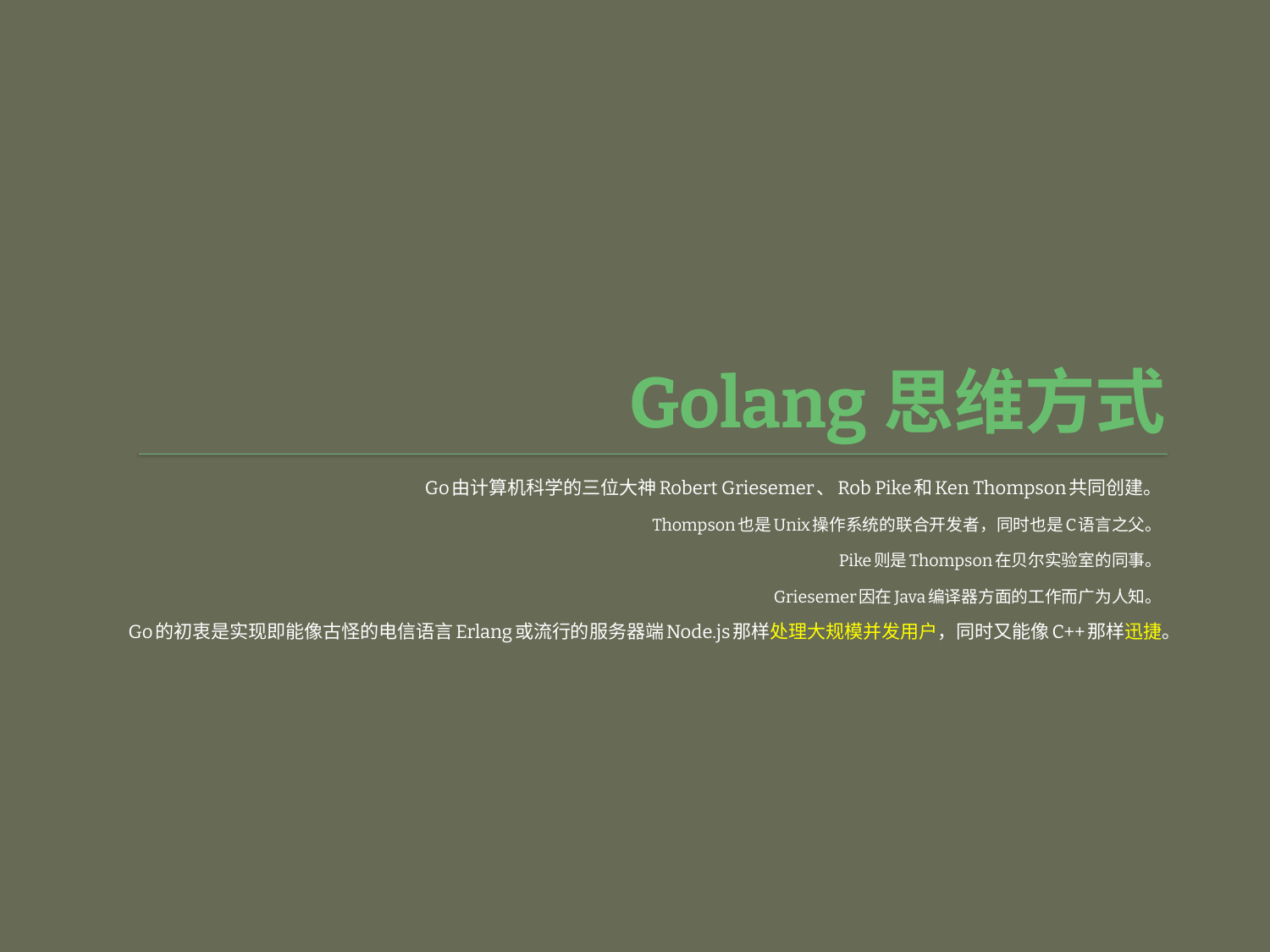

# Golang思维方式
Go由计算机科学的三位大神Robert Griesemer、Rob Pike和Ken Thompson共同创建。
Thompson也是Unix操作系统的联合开发者，同时也是C语言之父。
Pike则是Thompson在贝尔实验室的同事。
Griesemer因在Java编译器方面的工作而广为人知。
Go的初衷是实现即能像古怪的电信语言Erlang或流行的服务器端Node.js那样处理大规模并发用户，同时又能像C++那样迅捷。